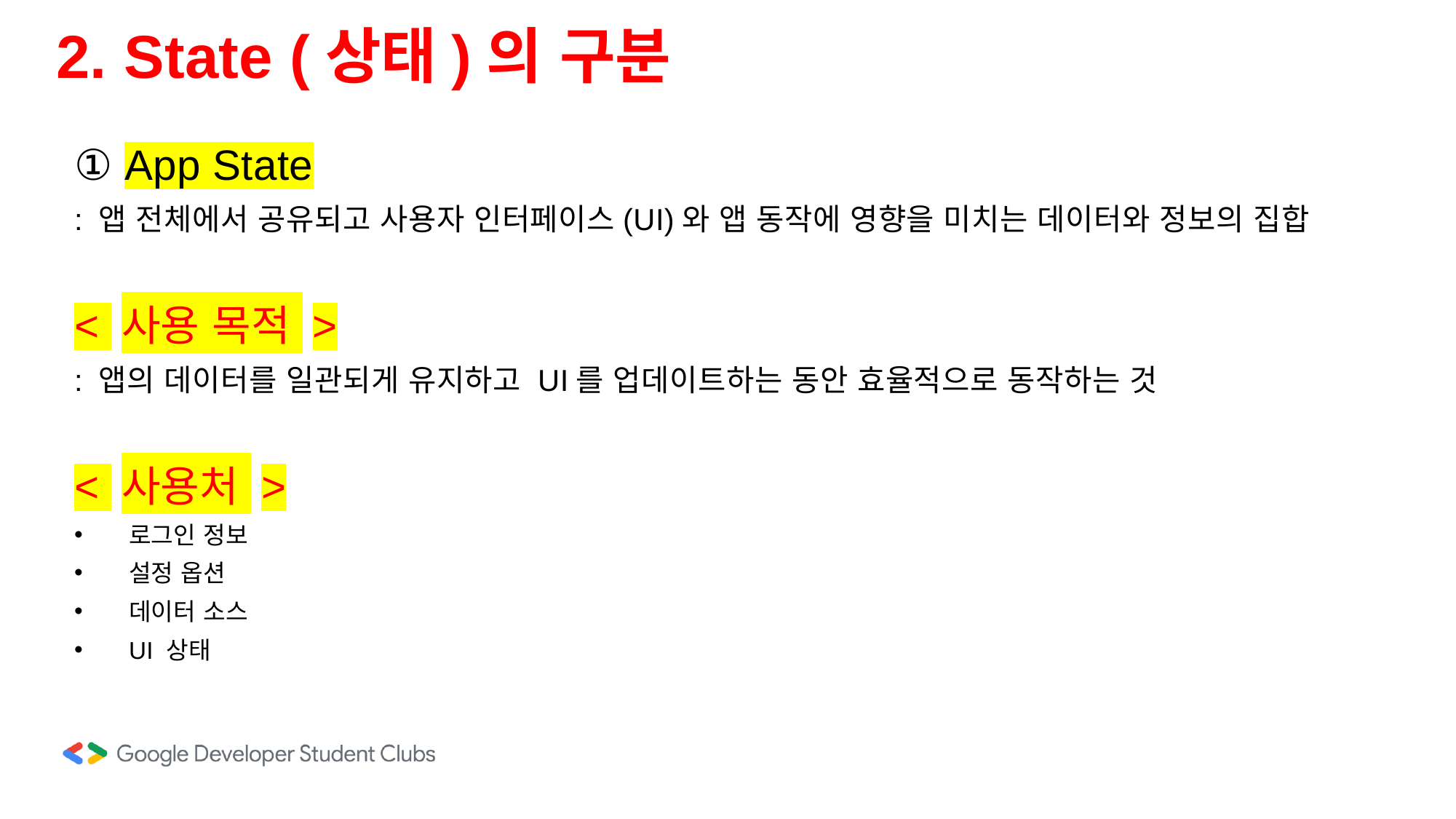

2. State (상태)의 구분
① App State
: 앱 전체에서 공유되고 사용자 인터페이스(UI)와 앱 동작에 영향을 미치는 데이터와 정보의 집합

< 사용 목적 >
: 앱의 데이터를 일관되게 유지하고 UI를 업데이트하는 동안 효율적으로 동작하는 것

< 사용처 >
로그인 정보
설정 옵션
데이터 소스
UI 상태